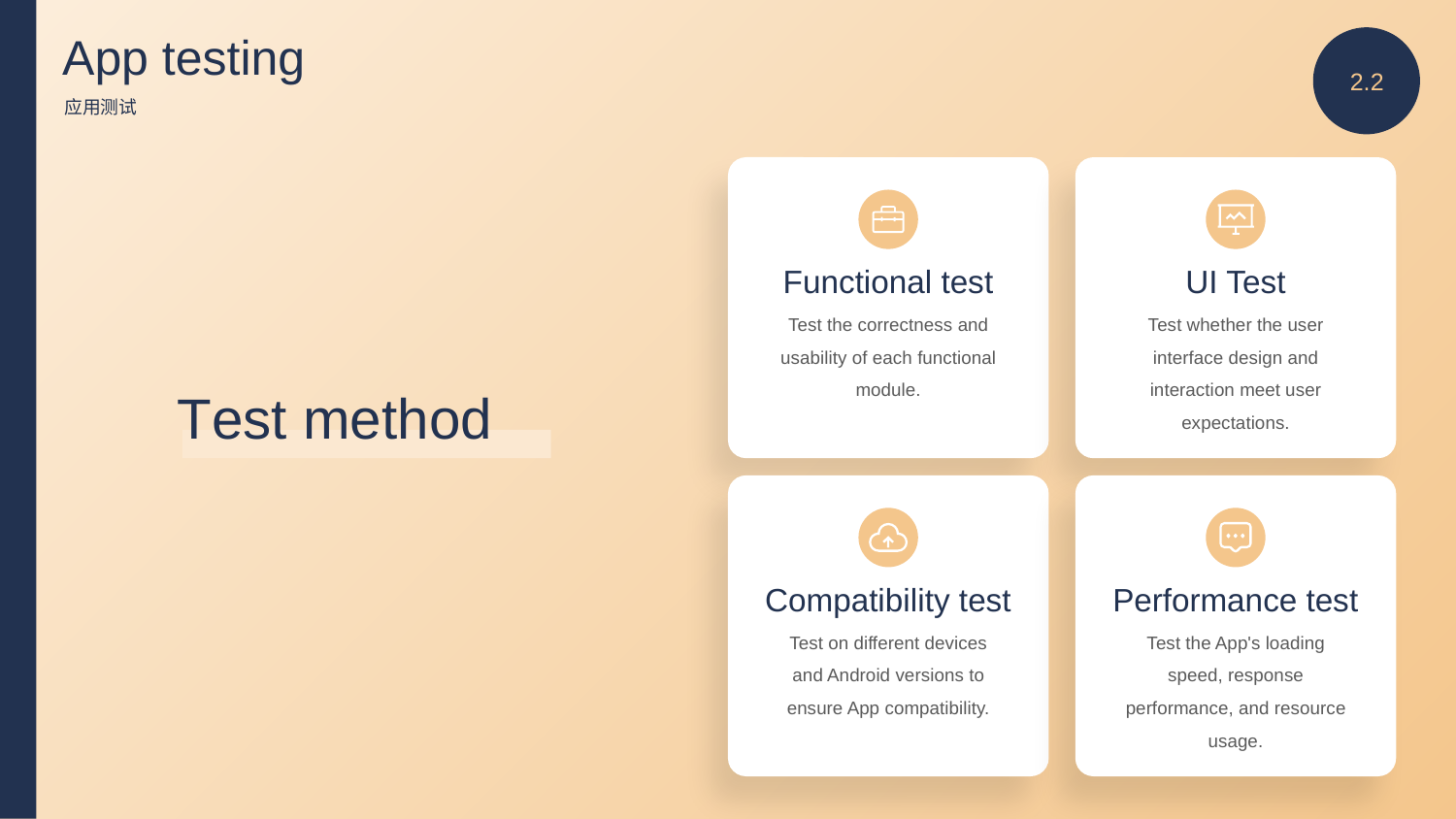

App testing

2.2
应用测试

UI Test
Functional test
Test whether the user interface design and interaction meet user expectations.
Test the correctness and usability of each functional module.
Test method

Performance test
Compatibility test
Test the App's loading speed, response performance, and resource usage.
Test on different devices and Android versions to ensure App compatibility.